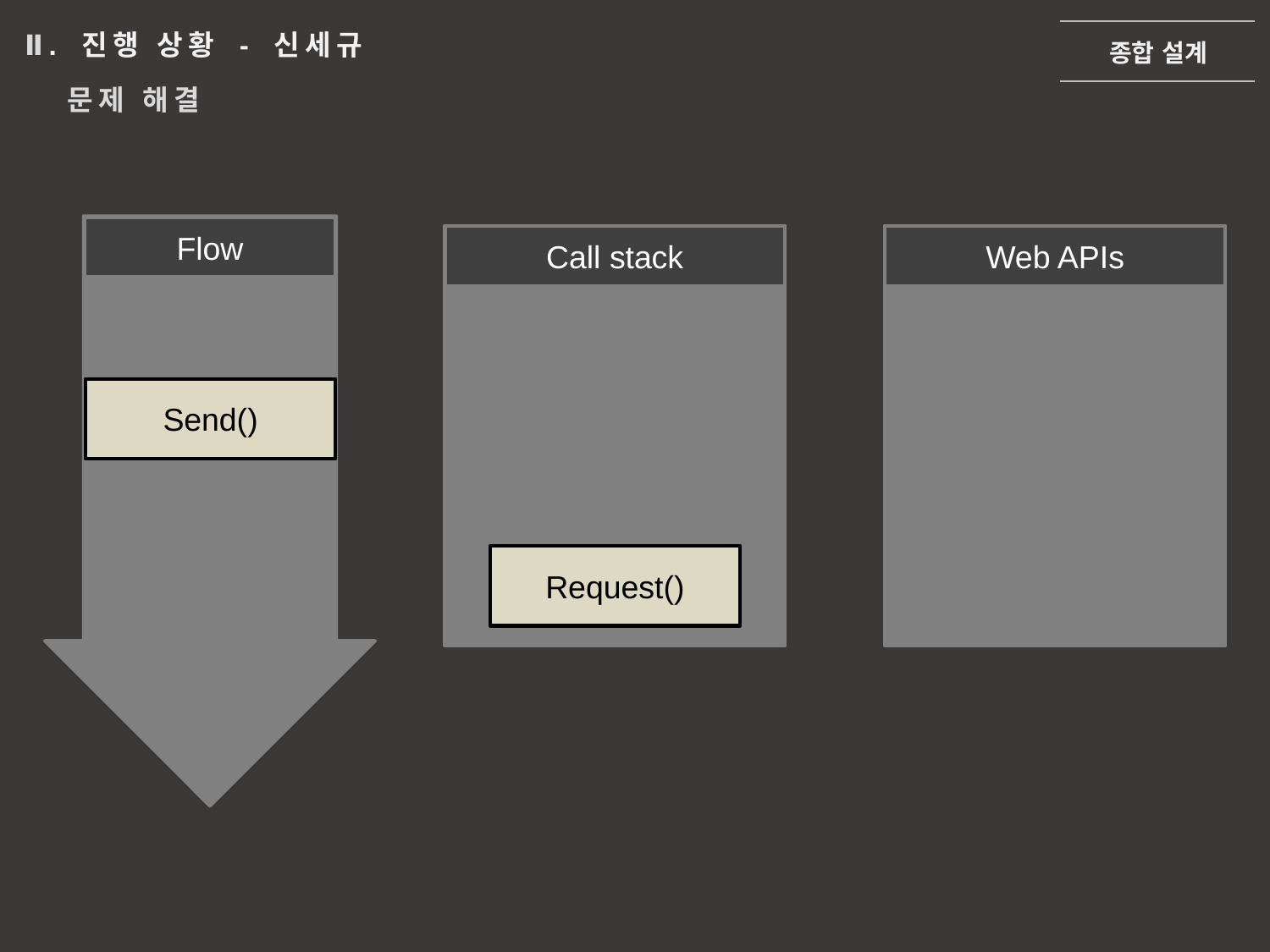

종합 설계
Ⅱ. 진행 상황 - 신세규
문제 해결

Flow

Call stack

Web APIs
Send()
Request()